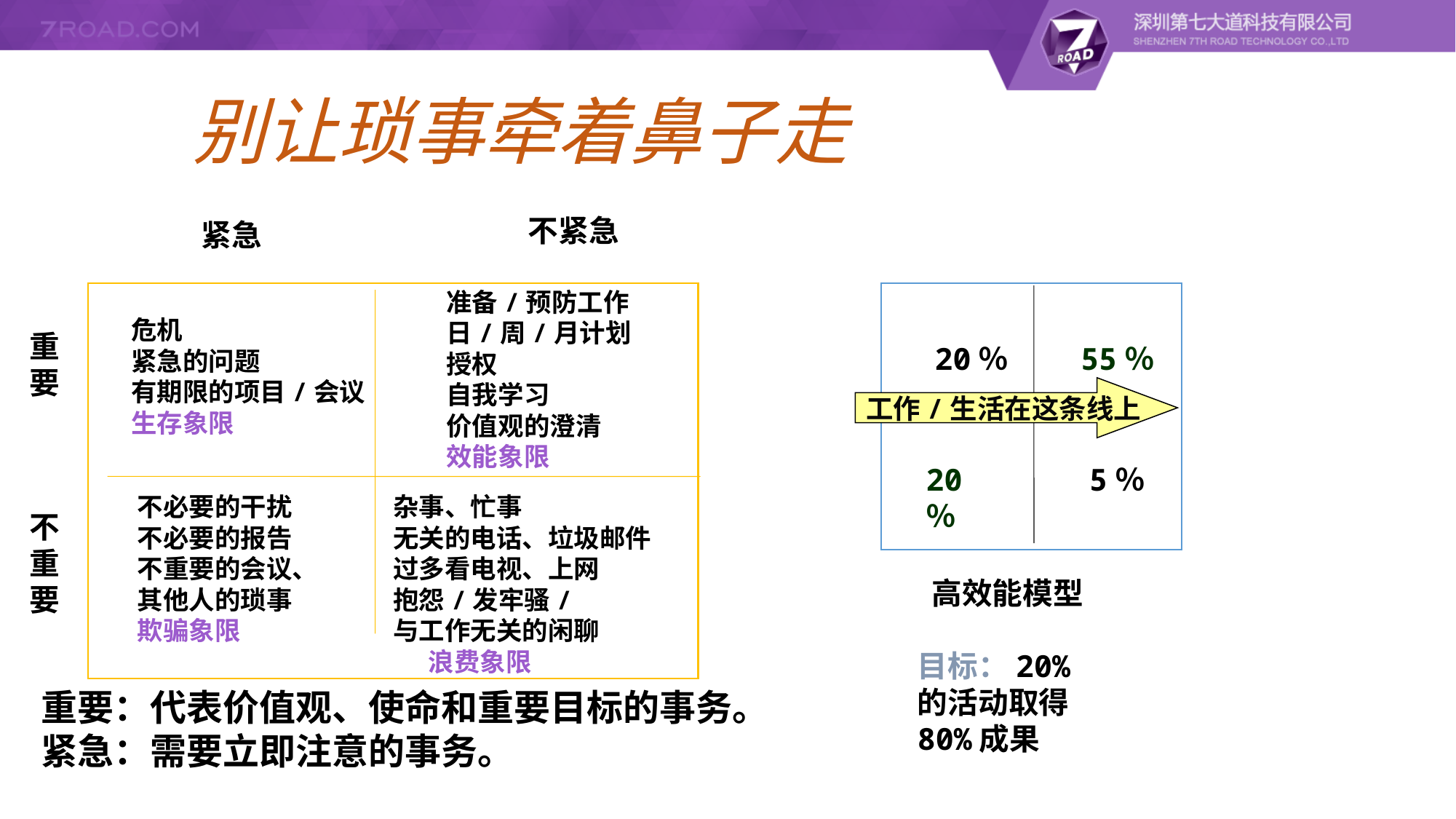

别让琐事牵着鼻子走
不紧急
紧急
准备/预防工作
日/周/月计划
授权
自我学习
价值观的澄清
效能象限
危机
紧急的问题
有期限的项目/会议
生存象限
不必要的干扰
不必要的报告
不重要的会议、
其他人的琐事
欺骗象限

杂事、忙事
无关的电话、垃圾邮件
过多看电视、上网
抱怨/发牢骚/
与工作无关的闲聊
     浪费象限

20％
55％
工作/生活在这条线上

20％

5％
 高效能模型

目标：20%的活动取得80%成果

重要

不重要
重要：代表价值观、使命和重要目标的事务。
紧急：需要立即注意的事务。